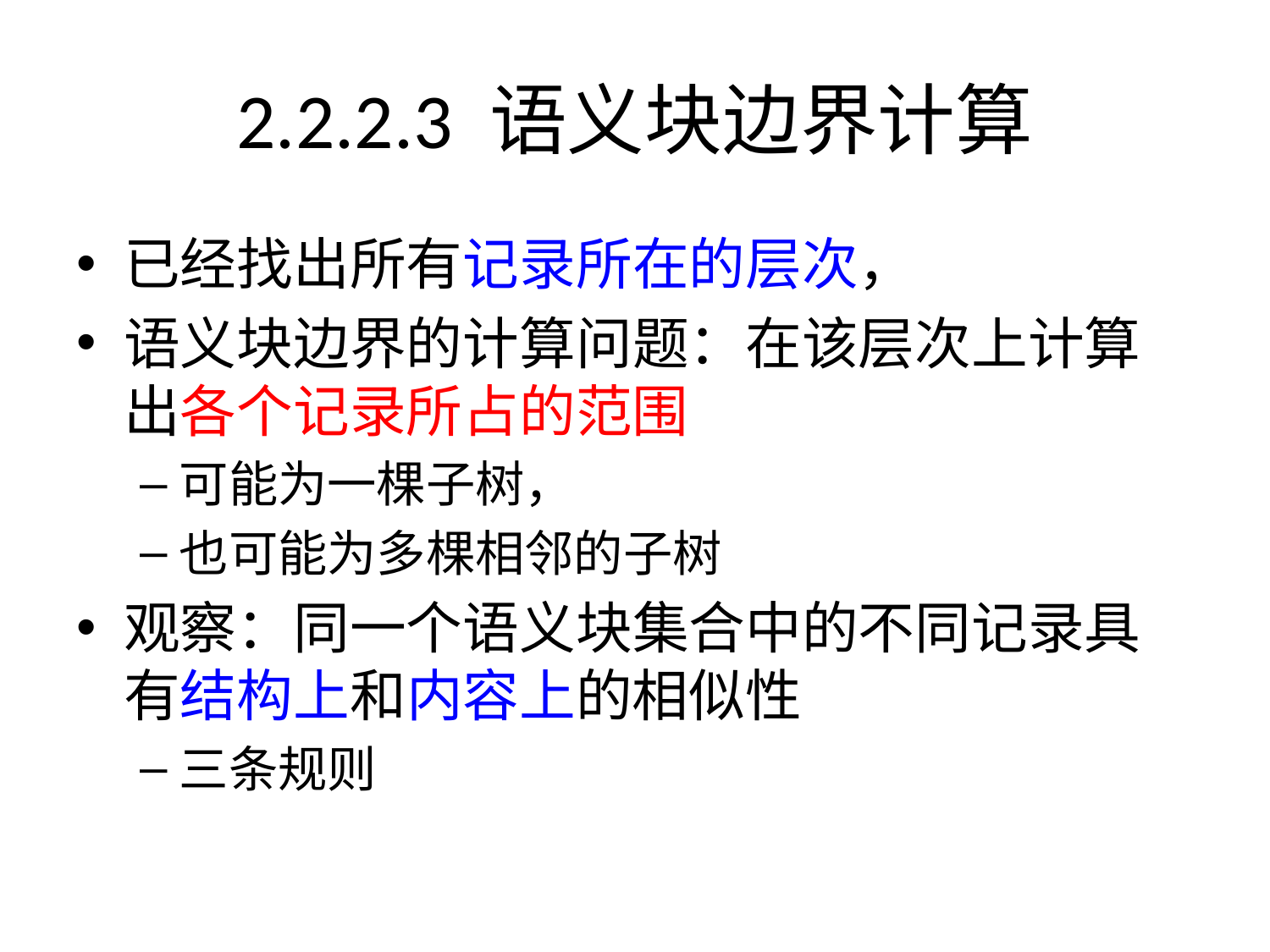

# 2.2.2.3 语义块边界计算
已经找出所有记录所在的层次，
语义块边界的计算问题：在该层次上计算出各个记录所占的范围
可能为一棵子树，
也可能为多棵相邻的子树
观察：同一个语义块集合中的不同记录具有结构上和内容上的相似性
三条规则